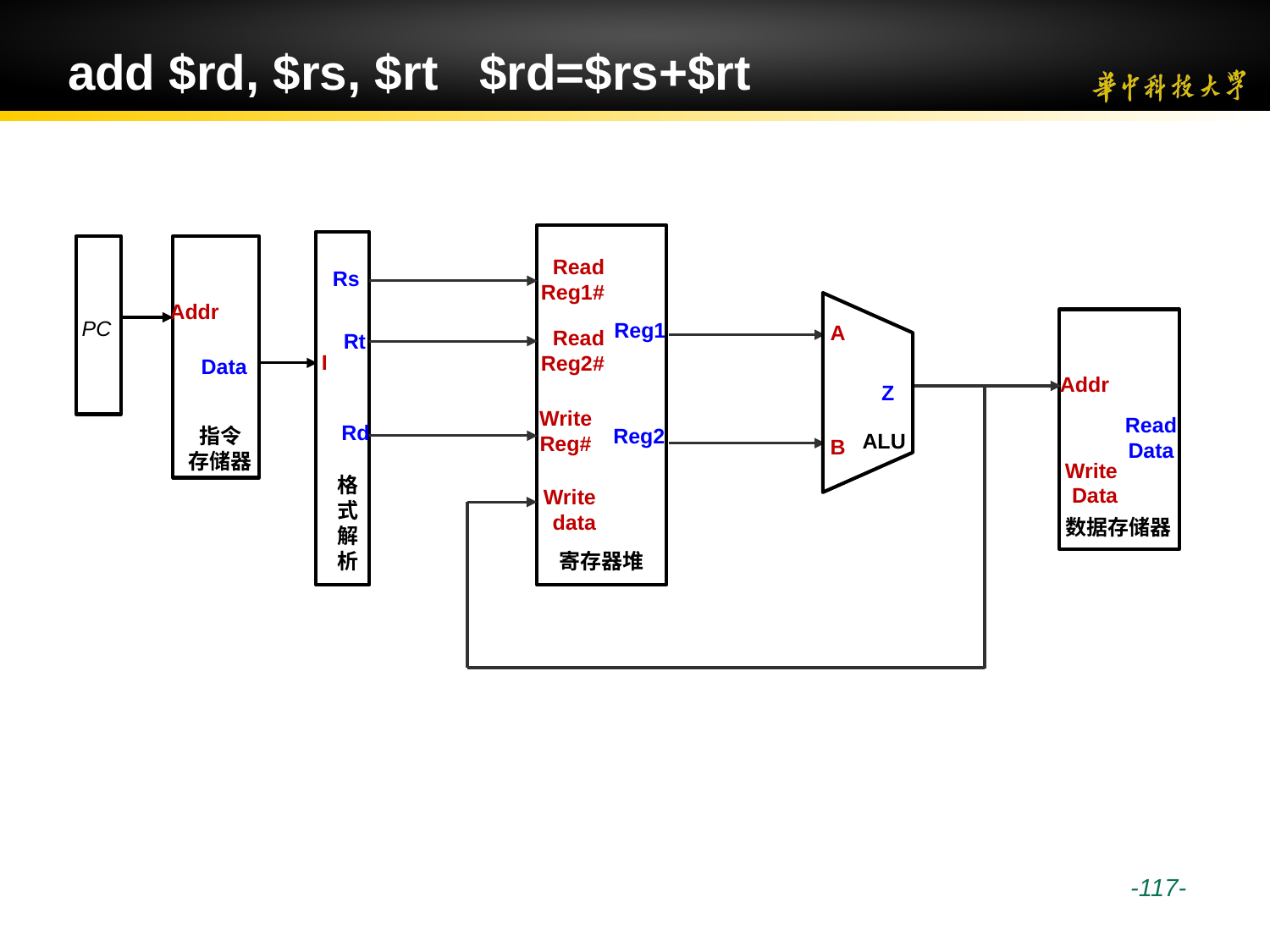

# add $rd, $rs, $rt   $rd=$rs+$rt

Read
Reg1#
Reg1
Read
Reg2#
Write
Reg#
Reg2
Write
data
寄存器堆

Rs
Rt
I
Rd
格式解析

PC

Addr
Data
指令
存储器
A

Z
ALU
B

Addr
Read
Data
Write
Data
数据存储器
 -117-